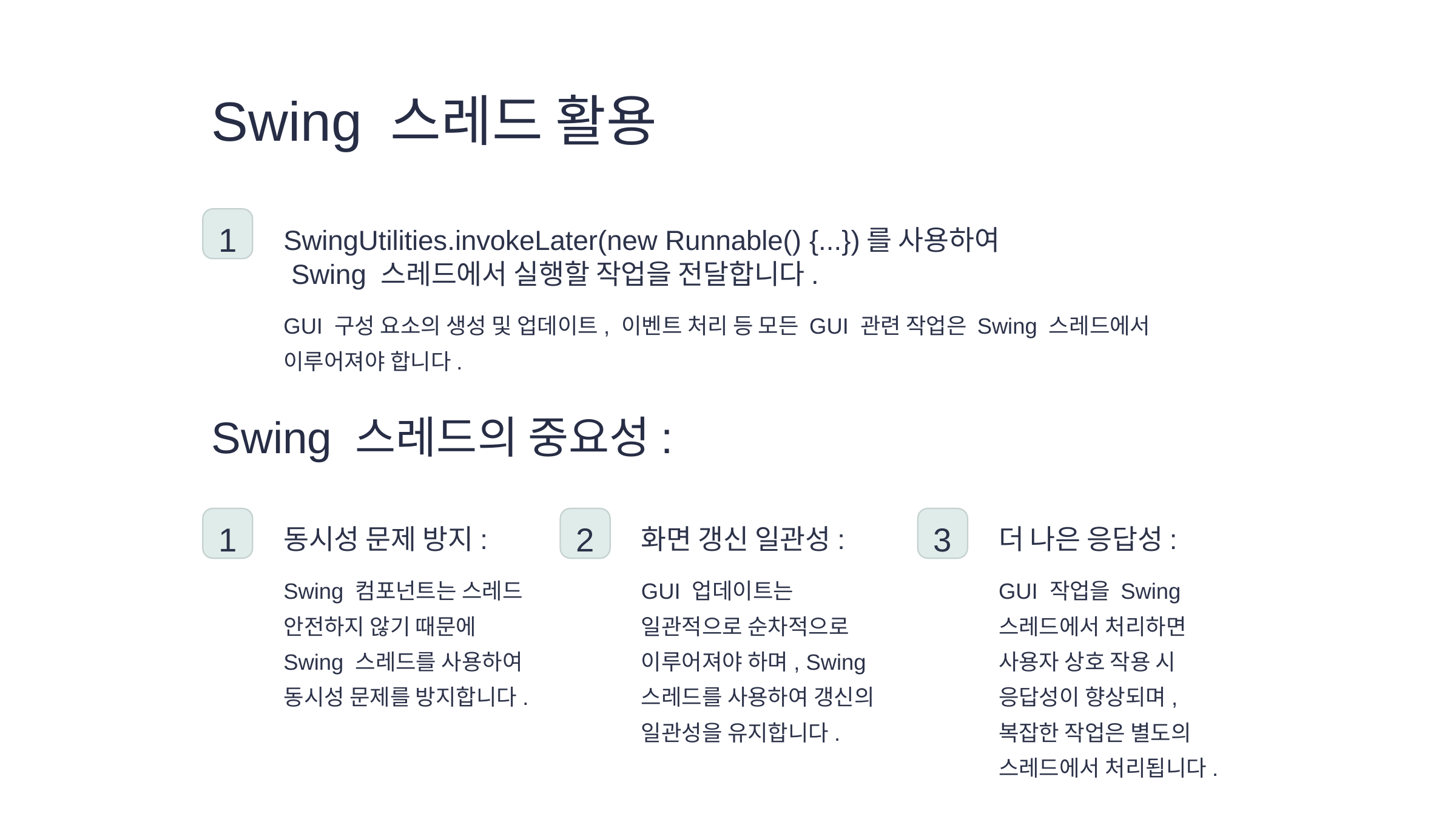

Swing 스레드 활용

1
SwingUtilities.invokeLater(new Runnable() {...})를 사용하여
 Swing 스레드에서 실행할 작업을 전달합니다.
GUI 구성 요소의 생성 및 업데이트, 이벤트 처리 등 모든 GUI 관련 작업은 Swing 스레드에서 이루어져야 합니다.
Swing 스레드의 중요성:

1
2
3
동시성 문제 방지:
화면 갱신 일관성:
더 나은 응답성:
Swing 컴포넌트는 스레드 안전하지 않기 때문에 Swing 스레드를 사용하여 동시성 문제를 방지합니다.
GUI 업데이트는 일관적으로 순차적으로 이루어져야 하며, Swing 스레드를 사용하여 갱신의 일관성을 유지합니다.
GUI 작업을 Swing 스레드에서 처리하면 사용자 상호 작용 시 응답성이 향상되며, 복잡한 작업은 별도의 스레드에서 처리됩니다.